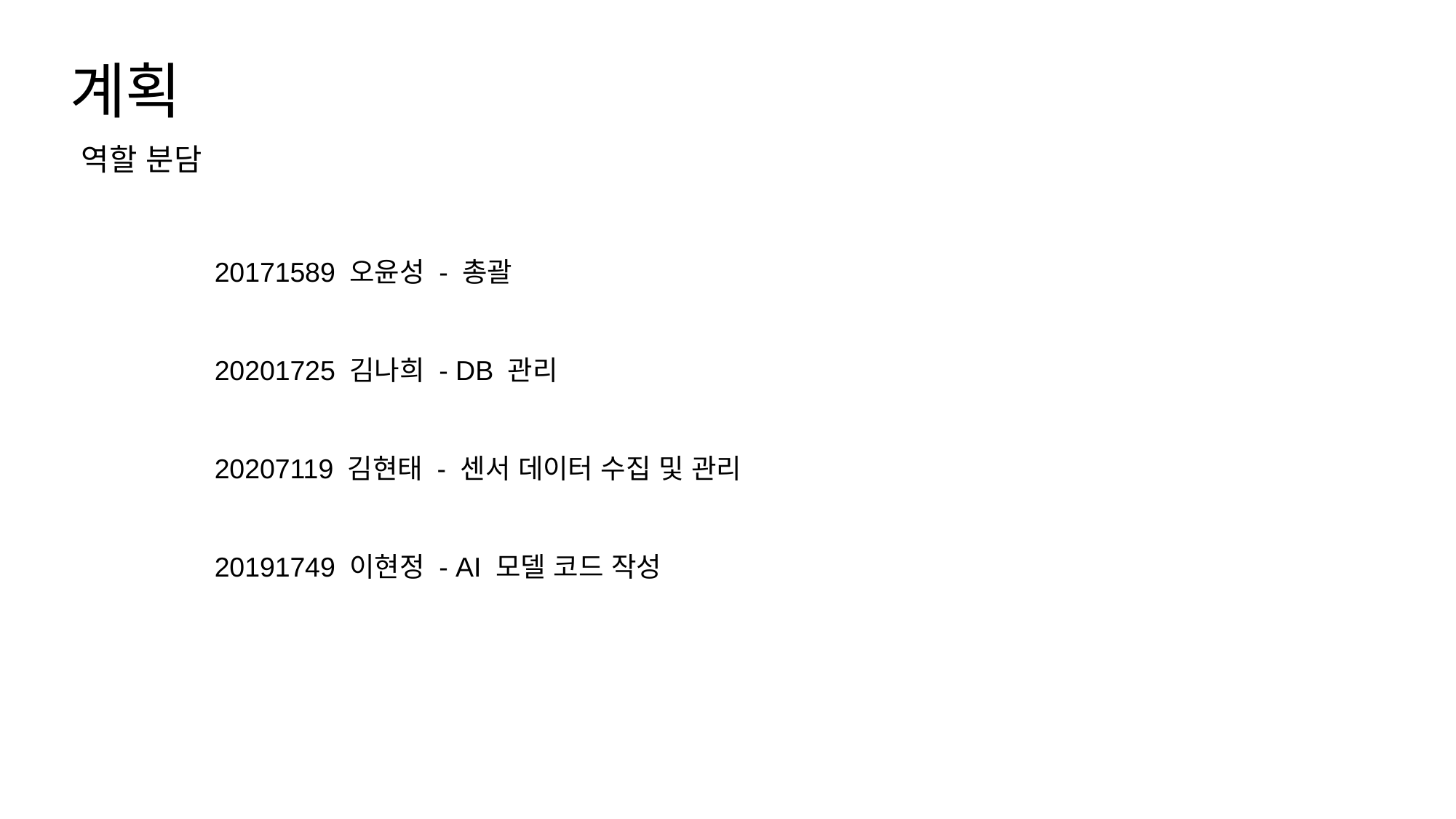

계획
역할 분담
20171589 오윤성 - 총괄

20201725 김나희 - DB 관리

20207119 김현태 - 센서 데이터 수집 및 관리

20191749 이현정 - AI 모델 코드 작성